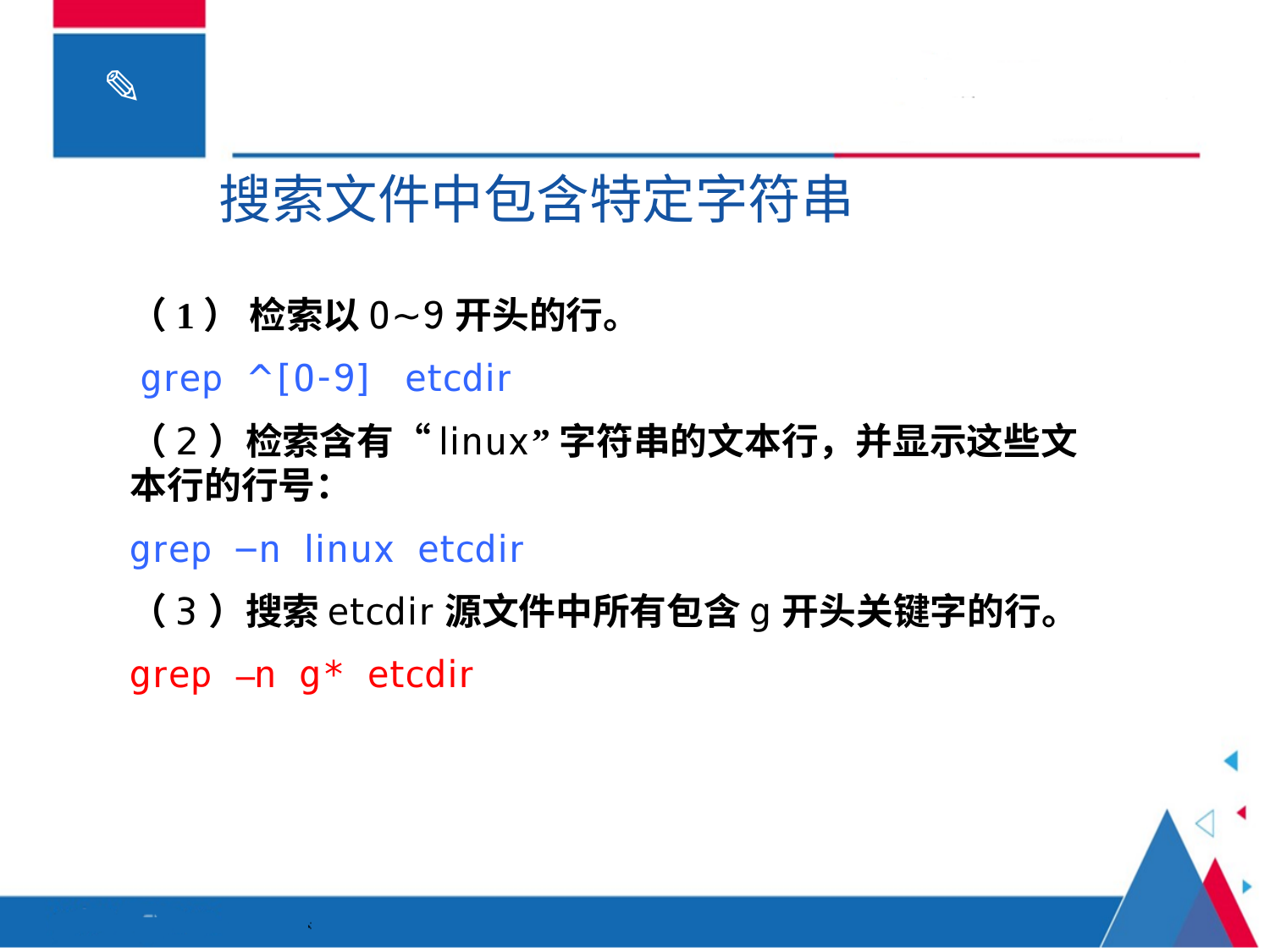

# 搜索文件中包含特定字符串
（1） 检索以0~9开头的行。
 grep  ^[0-9]   etcdir
（2）检索含有“linux”字符串的文本行，并显示这些文本行的行号：
grep  –n  linux  etcdir
（3）搜索etcdir源文件中所有包含g开头关键字的行。
grep  –n  g*  etcdir